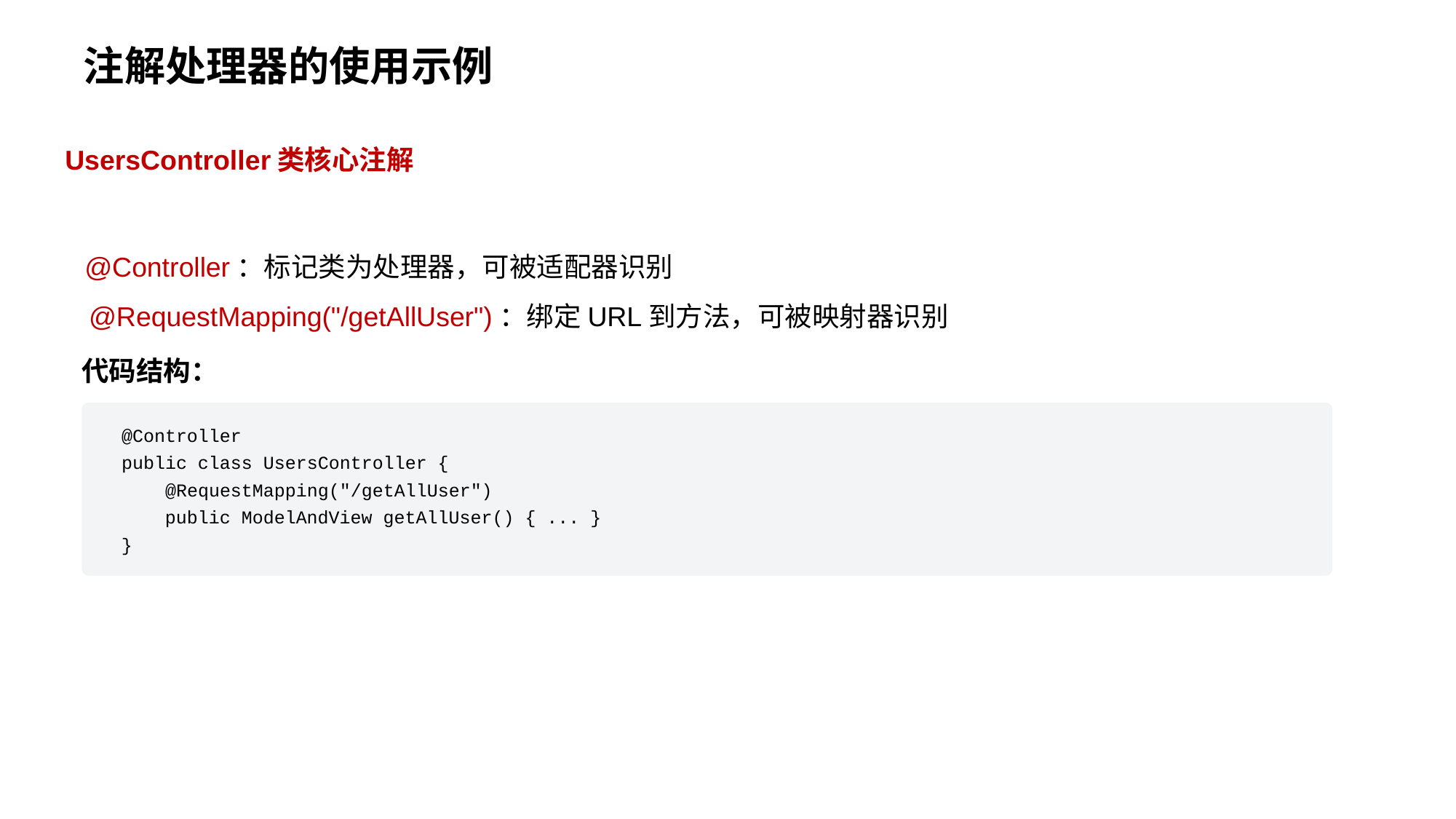

注解处理器的使用示例
UsersController类核心注解
@Controller：标记类为处理器，可被适配器识别
@RequestMapping("/getAllUser")：绑定URL到方法，可被映射器识别
代码结构：

  @Controller
  public class UsersController {
      @RequestMapping("/getAllUser")
      public ModelAndView getAllUser() { ... }
  }